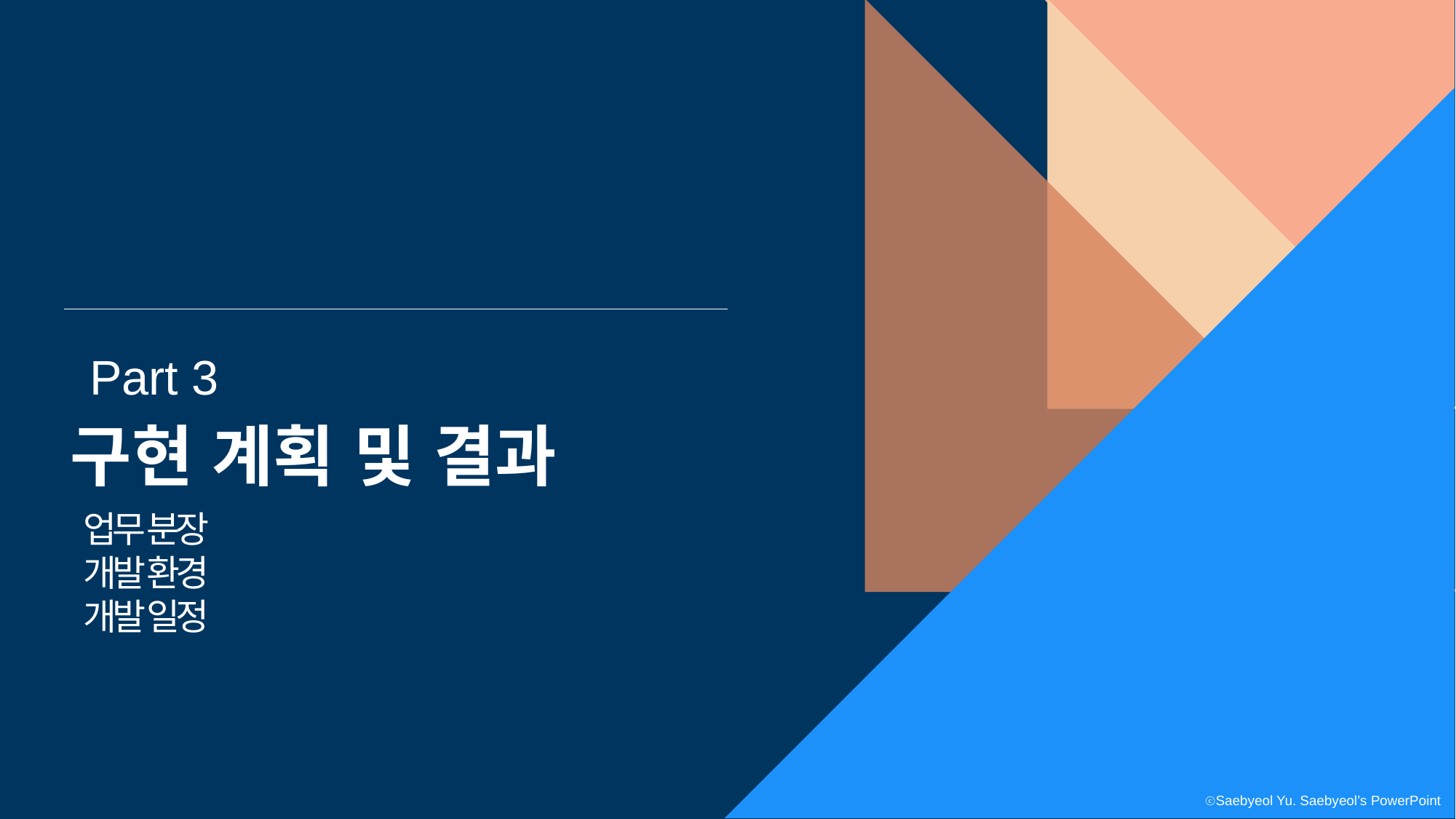

Part 3
구현 계획 및 결과
업무 분장
개발 환경
개발 일정
ⓒSaebyeol Yu. Saebyeol’s PowerPoint